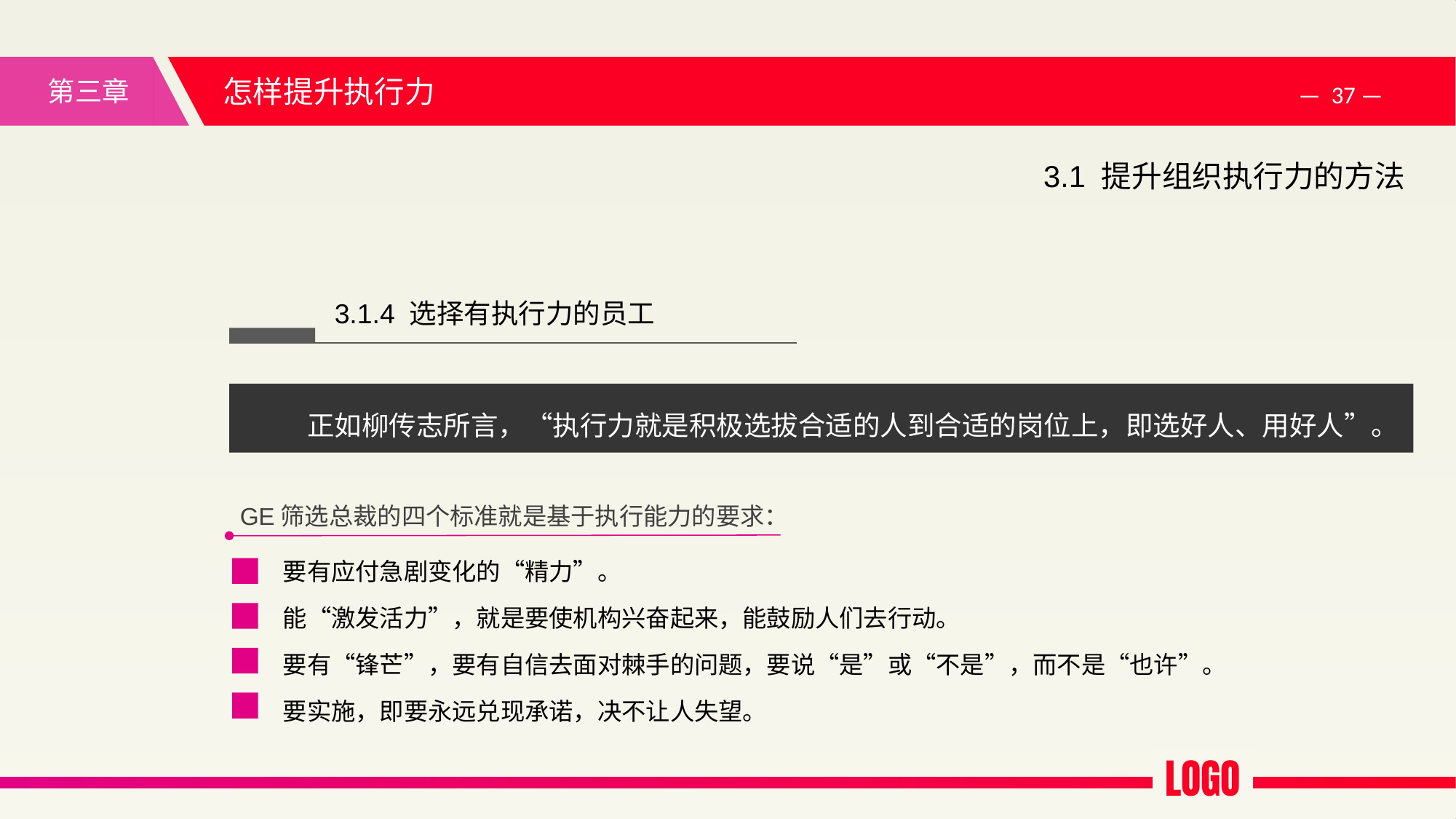

3.1.4 选择有执行力的员工

正如柳传志所言，“执行力就是积极选拔合适的人到合适的岗位上，即选好人、用好人”。
GE筛选总裁的四个标准就是基于执行能力的要求：
要有应付急剧变化的“精力”。
能“激发活力”，就是要使机构兴奋起来，能鼓励人们去行动。
要有“锋芒”，要有自信去面对棘手的问题，要说“是”或“不是”，而不是“也许”。
要实施，即要永远兑现承诺，决不让人失望。